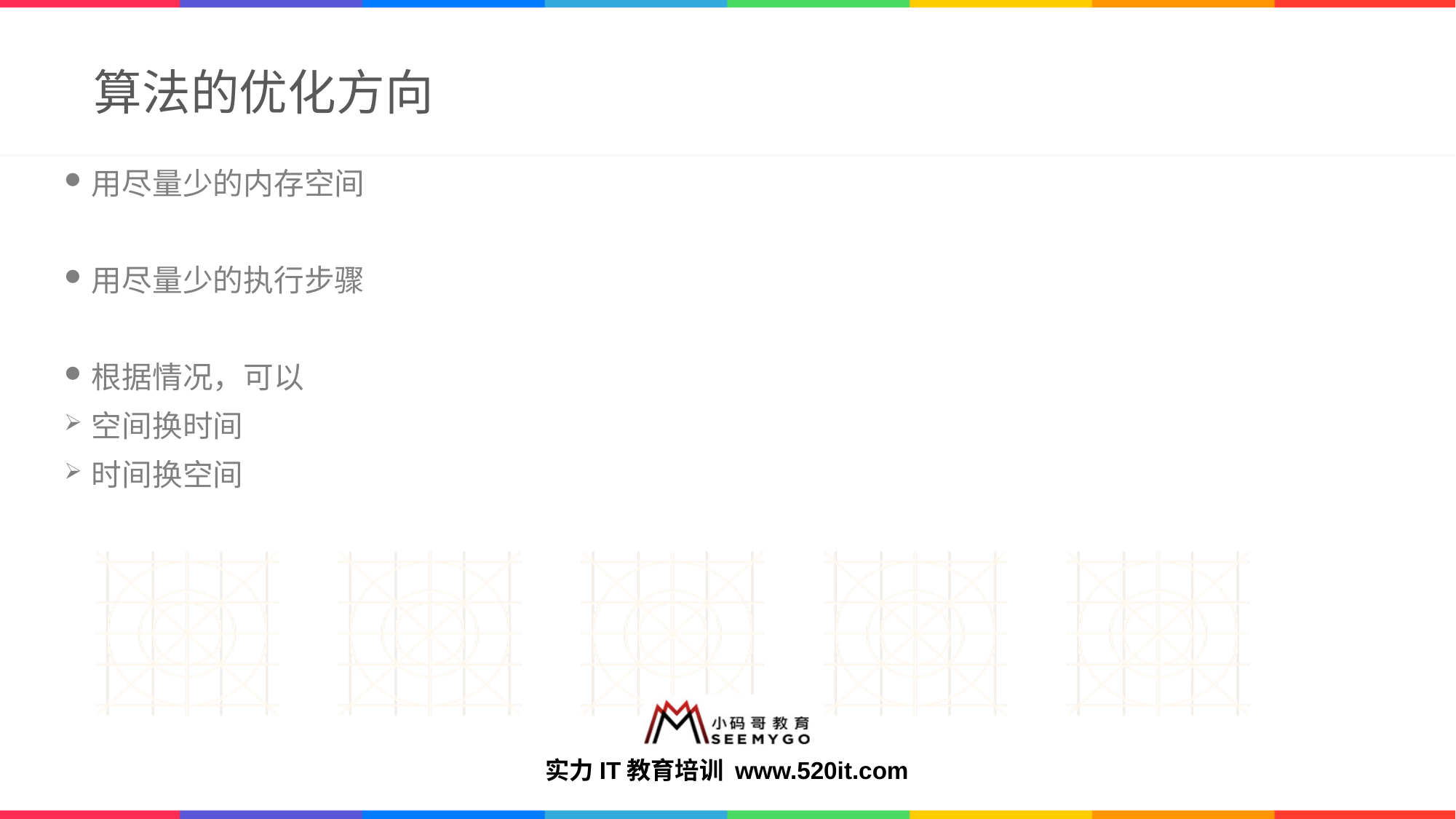

# 算法的优化方向

用尽量少的内存空间

用尽量少的执行步骤

根据情况，可以
空间换时间
时间换空间